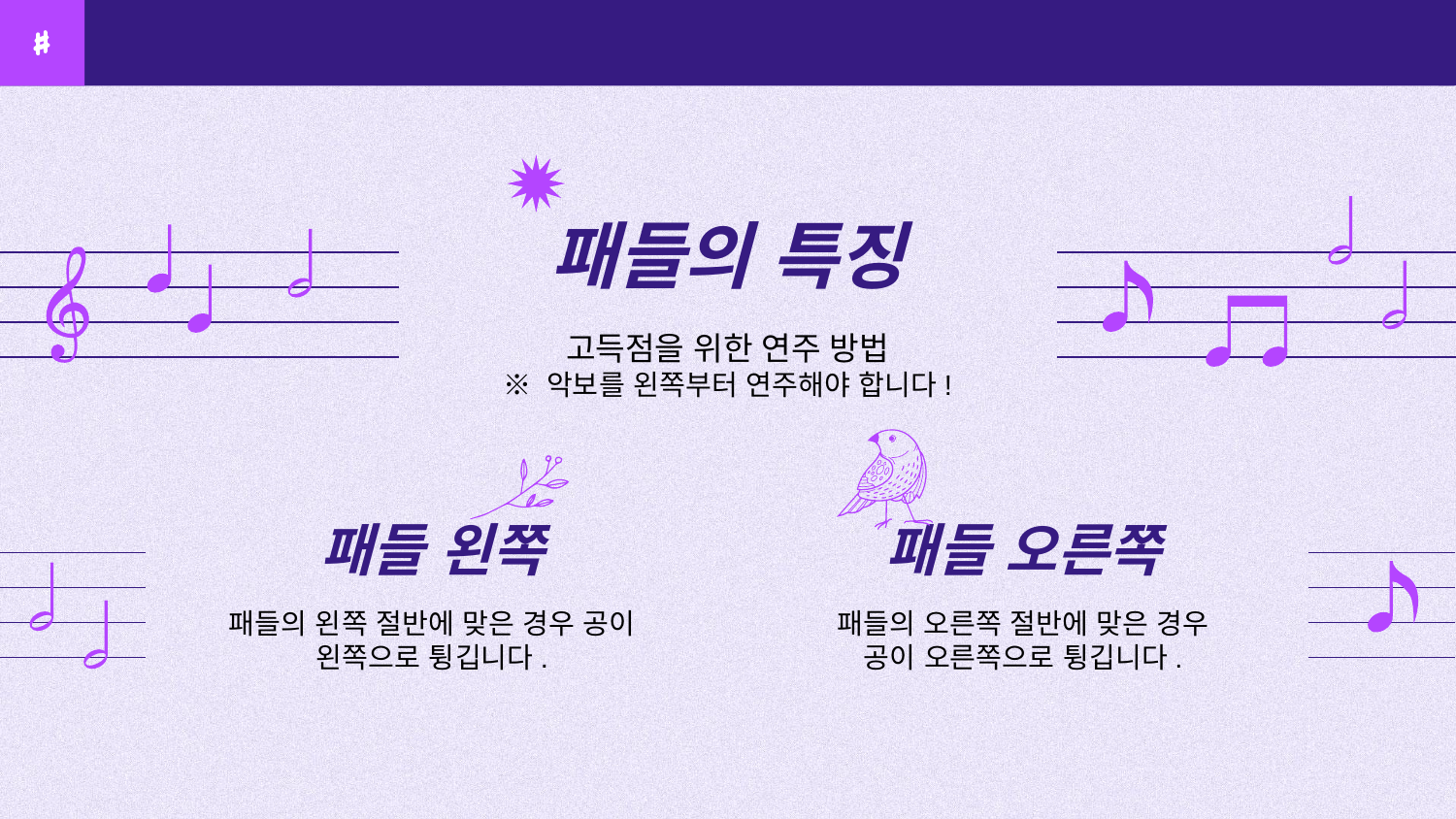

패들의 특징
고득점을 위한 연주 방법
※ 악보를 왼쪽부터 연주해야 합니다!

패들 왼쪽
# 패들 오른쪽
패들의 왼쪽 절반에 맞은 경우 공이 왼쪽으로 튕깁니다.
패들의 오른쪽 절반에 맞은 경우 공이 오른쪽으로 튕깁니다.